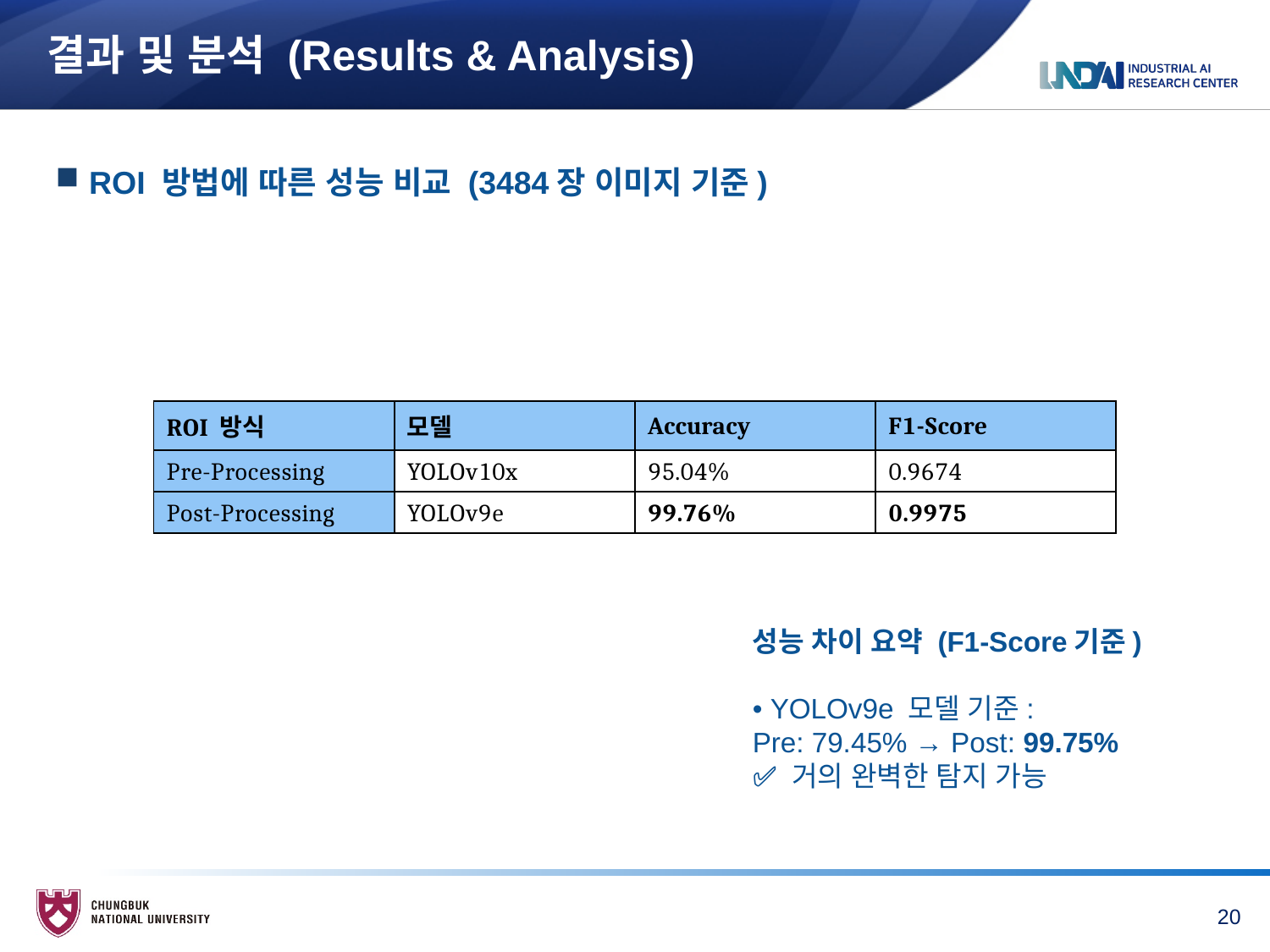

# 결과 및 분석 (Results & Analysis)
ROI 방법에 따른 성능 비교 (3484장 이미지 기준)
| ROI 방식 | 모델 | Accuracy | F1-Score |
| --- | --- | --- | --- |
| Pre-Processing | YOLOv10x | 95.04% | 0.9674 |
| Post-Processing | YOLOv9e | 99.76% | 0.9975 |
성능 차이 요약 (F1-Score기준)

• YOLOv9e 모델 기준:
Pre: 79.45% → Post: 99.75%
✅ 거의 완벽한 탐지 가능